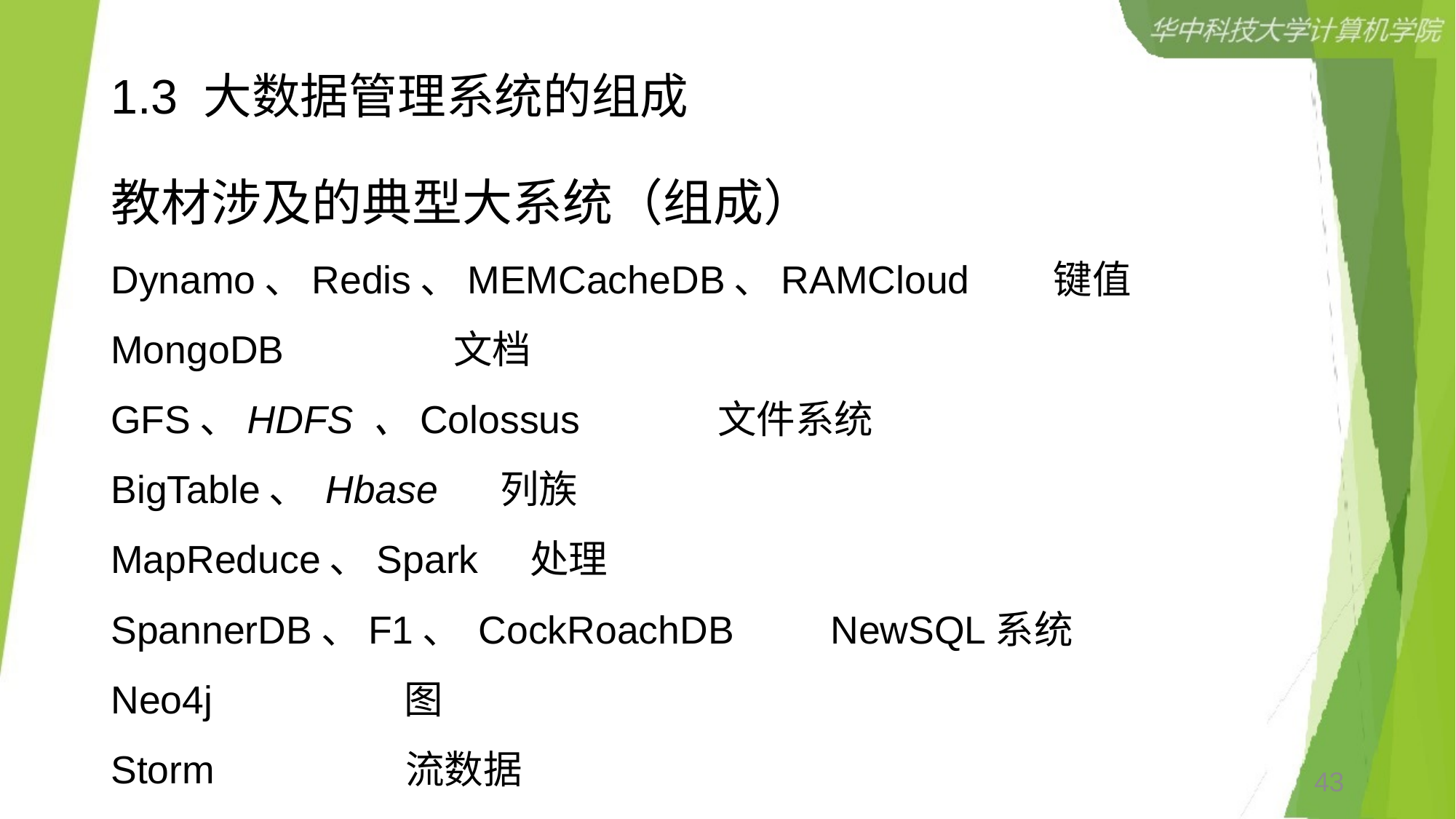

# 1.3 大数据管理系统的组成
教材涉及的典型大系统（组成）
Dynamo、Redis、MEMCacheDB、RAMCloud       键值
MongoDB               文档
GFS、HDFS 、Colossus            文件系统
BigTable、 Hbase     列族
MapReduce、Spark    处理
SpannerDB、F1、 CockRoachDB         NewSQL系统
Neo4j                 图
Storm                 流数据
43